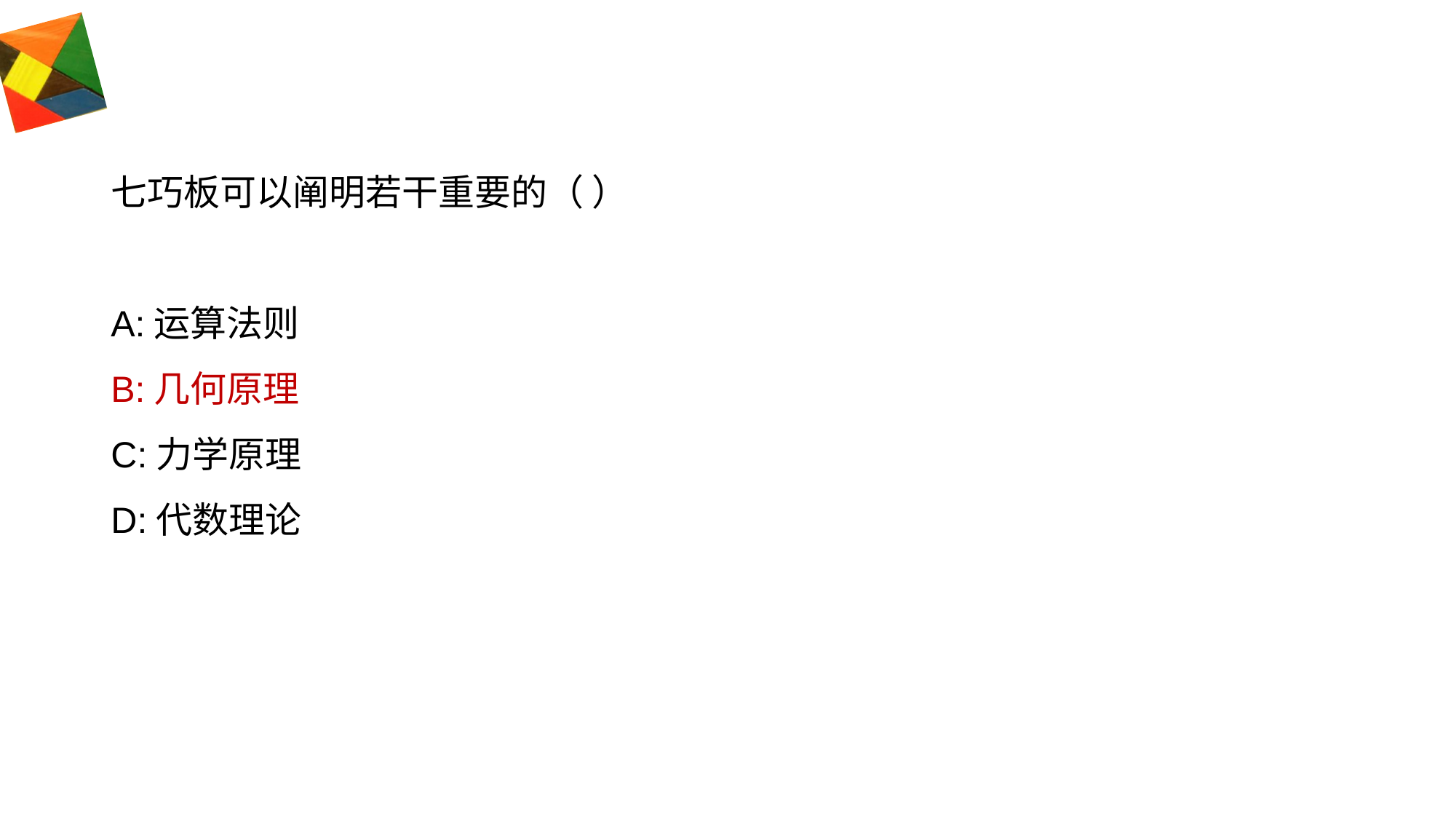

#
七巧板可以阐明若干重要的（ ）

A:运算法则
B:几何原理
C:力学原理
D:代数理论

135